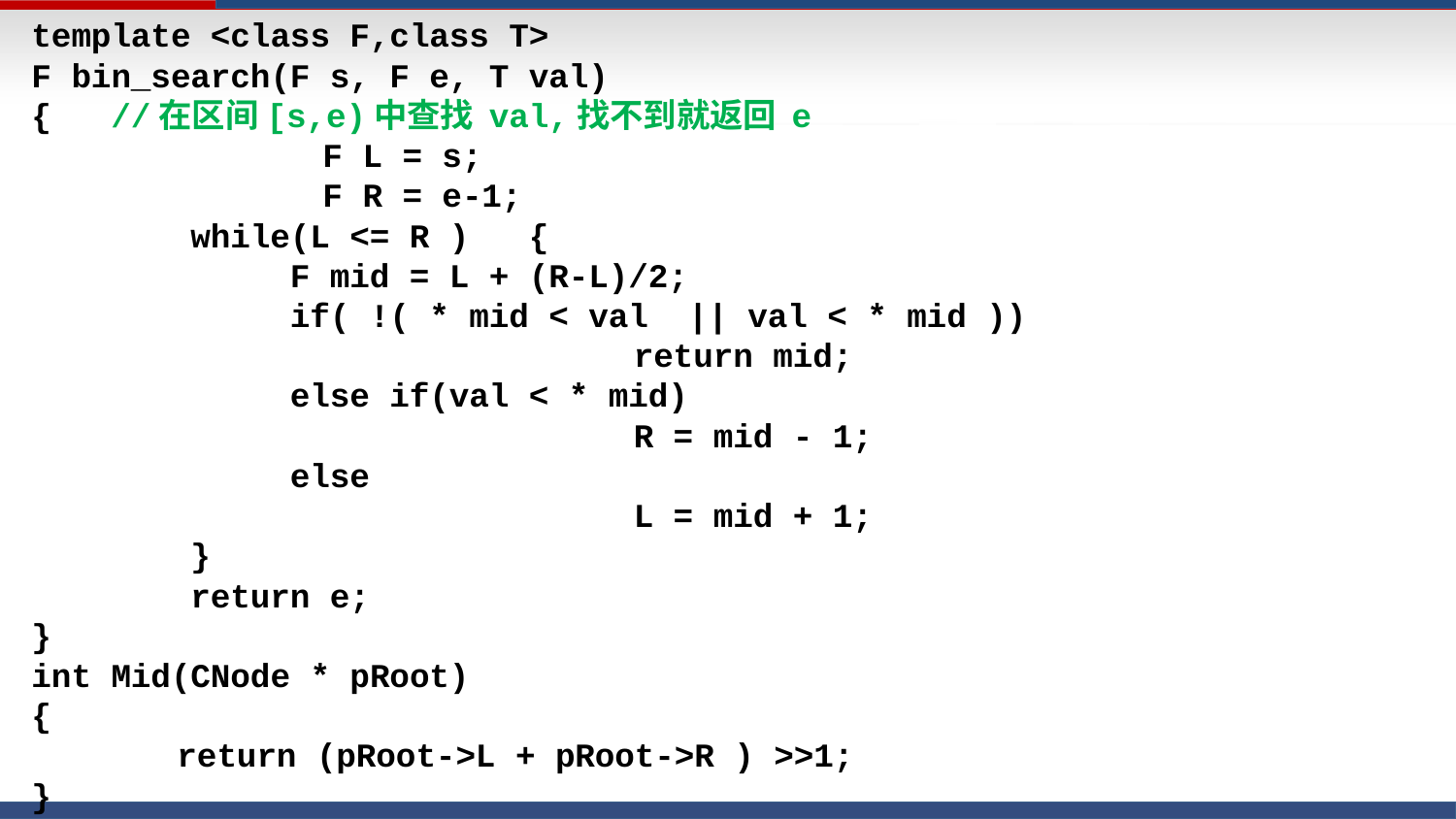

template <class F,class T>
F bin_search(F s, F e, T val)
{   //在区间[s,e)中查找 val,找不到就返回 e
		F L = s;
		F R = e-1;
        while(L <= R )   {
             F mid = L + (R-L)/2;
             if( !( * mid < val  || val < * mid ))
				 return mid;
             else if(val < * mid)
				 R = mid - 1;
             else
				 L = mid + 1;
        }
        return e;
}
int Mid(CNode * pRoot)
{
	return (pRoot->L + pRoot->R ) >>1;
}